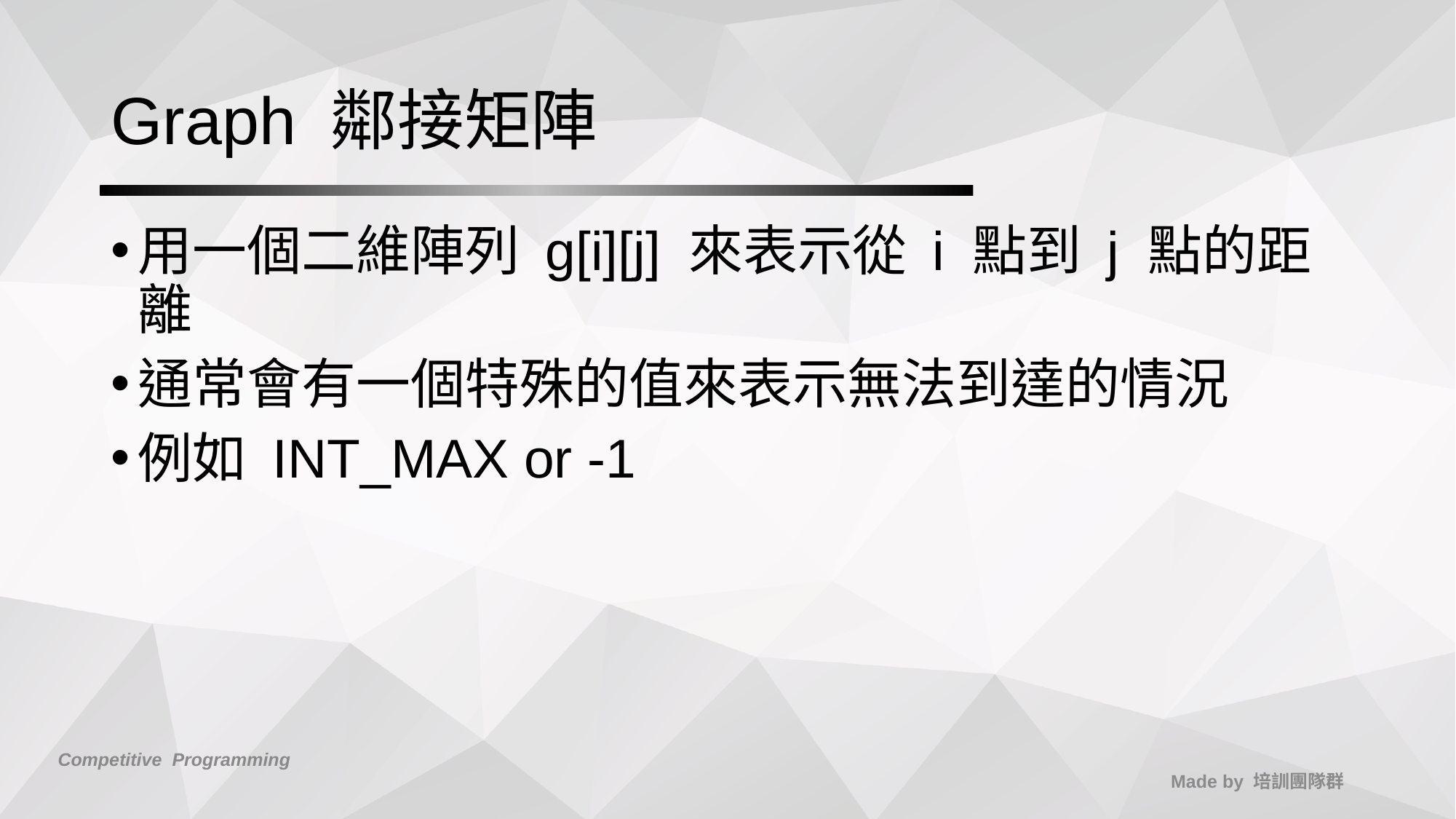

# Graph 鄰接矩陣
用一個二維陣列 g[i][j] 來表示從 i 點到 j 點的距離
通常會有一個特殊的值來表示無法到達的情況
例如 INT_MAX or -1